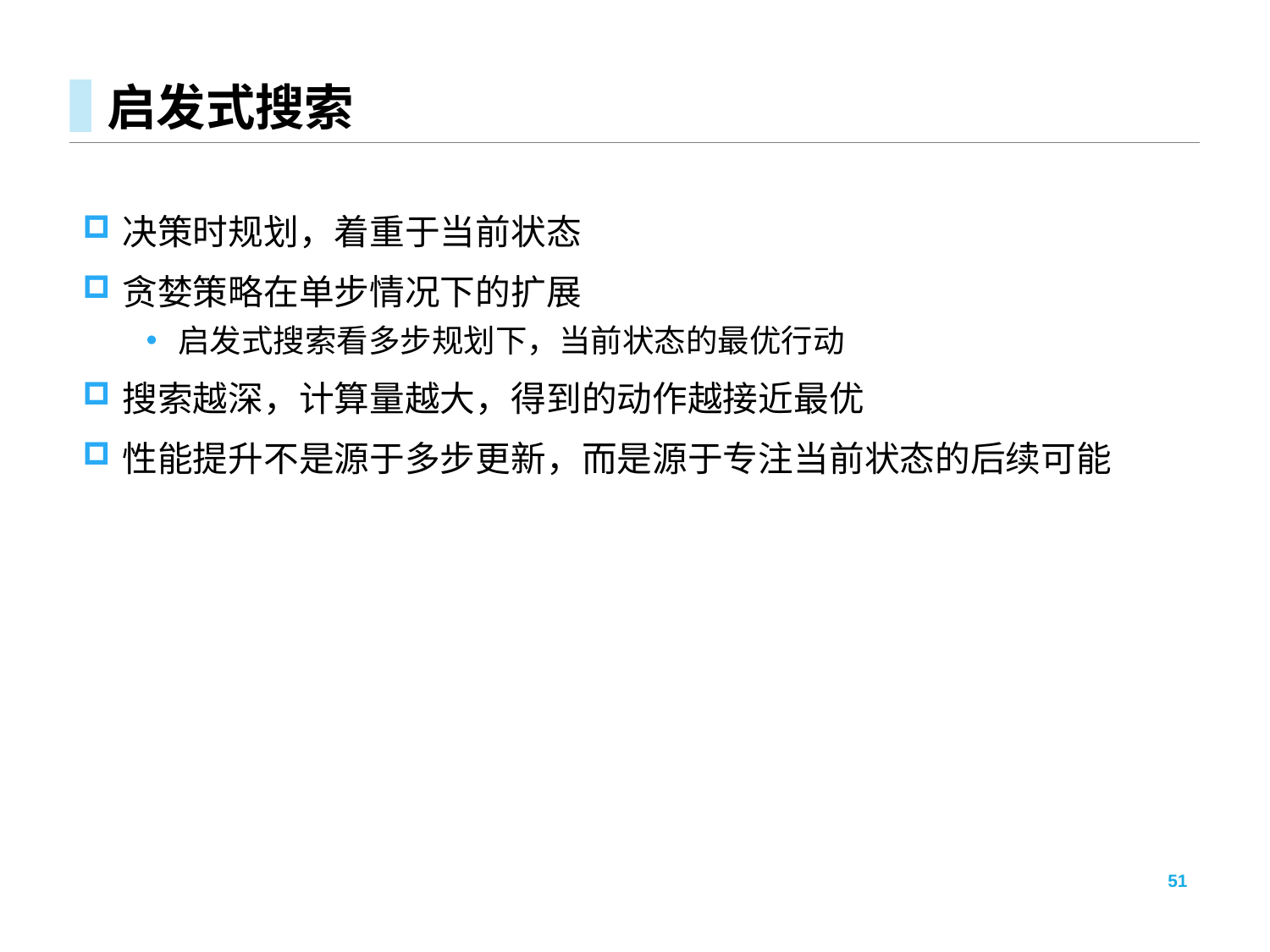

# 启发式搜索
决策时规划，着重于当前状态
贪婪策略在单步情况下的扩展
启发式搜索看多步规划下，当前状态的最优行动
搜索越深，计算量越大，得到的动作越接近最优
性能提升不是源于多步更新，而是源于专注当前状态的后续可能
51